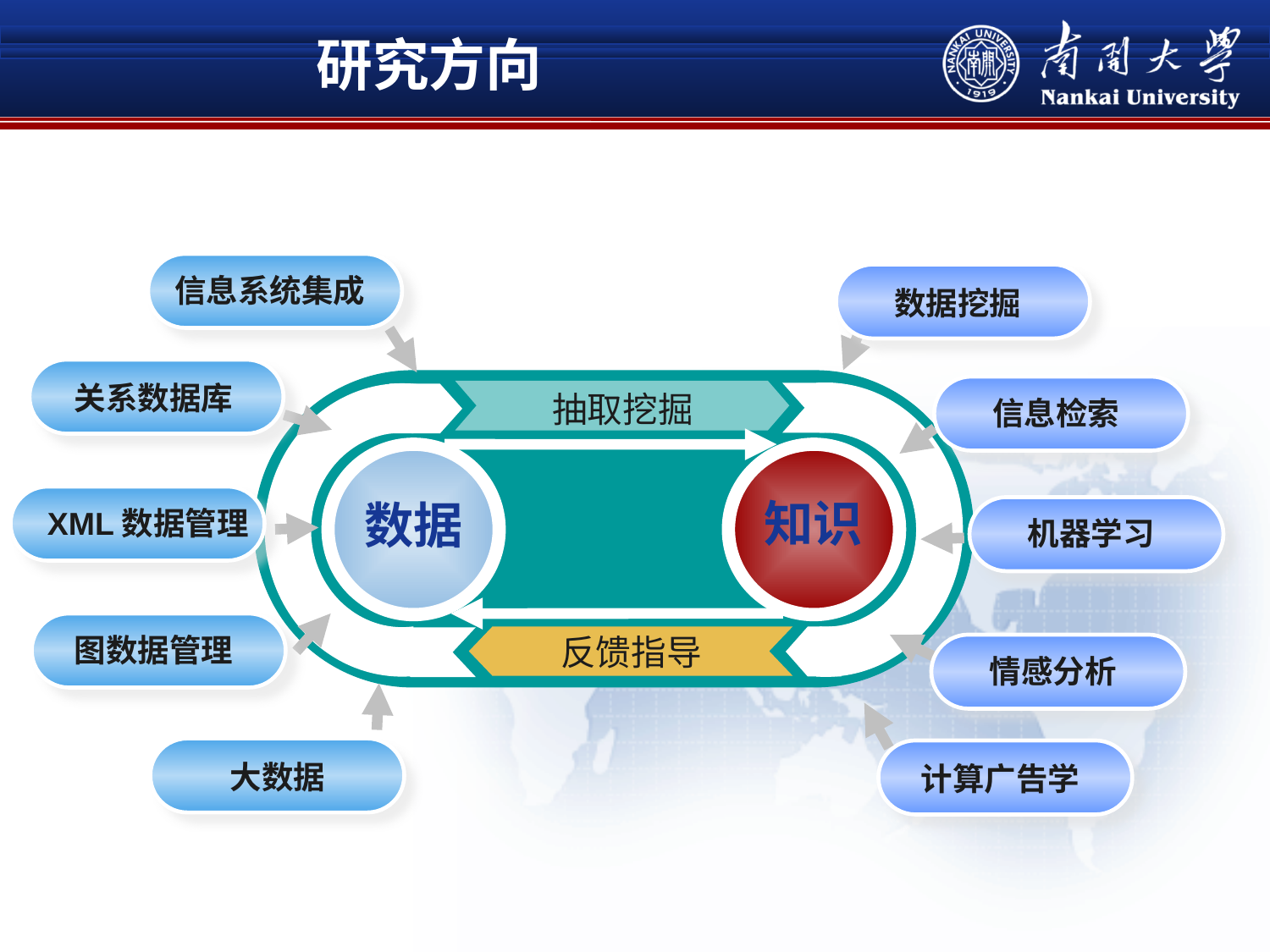

# 研究方向

信息系统集成

数据挖掘

关系数据库

抽取挖掘

信息检索

知识
数据
XML数据管理

机器学习

图数据管理
反馈指导

情感分析

大数据
计算广告学